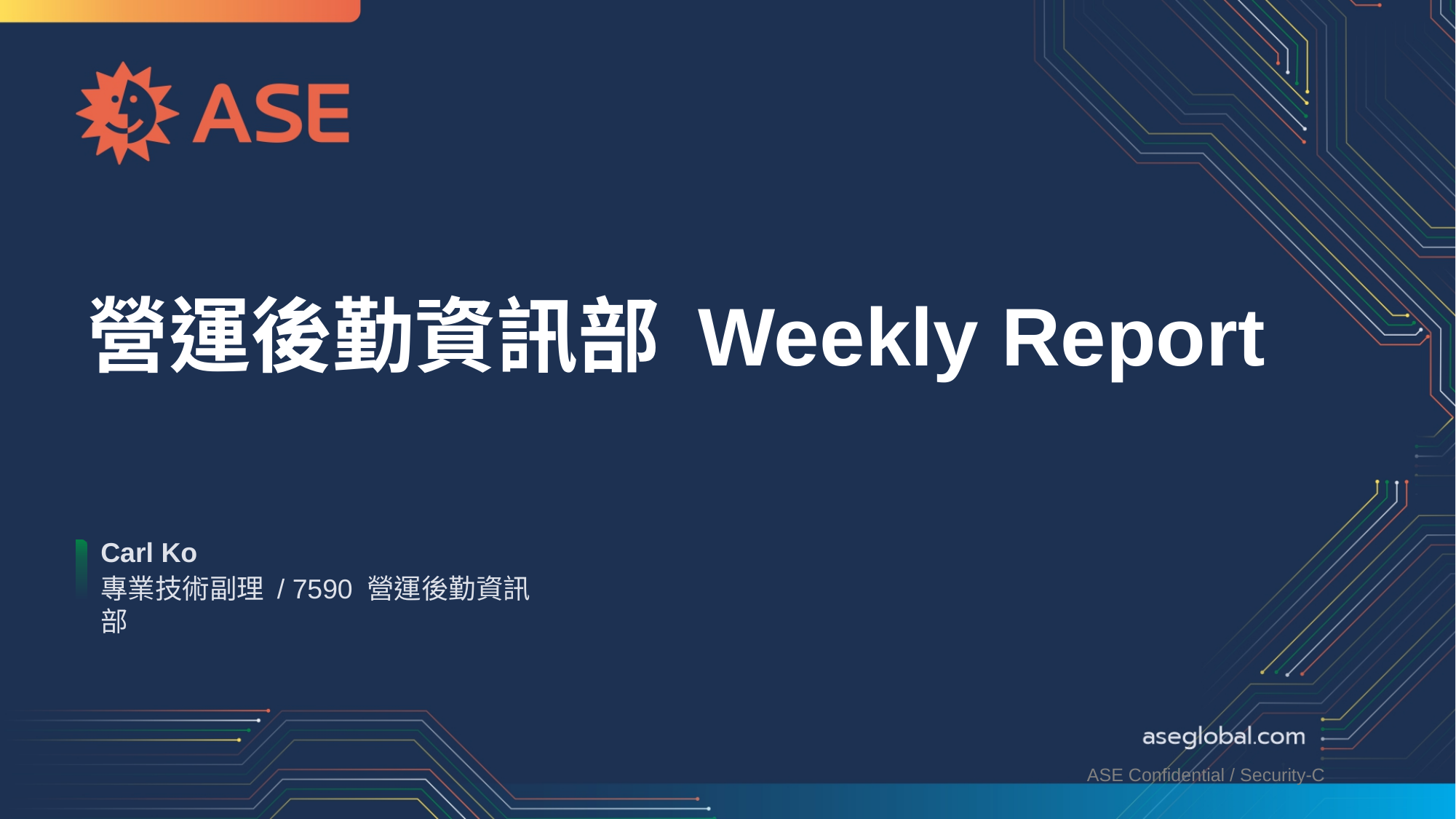

# 營運後勤資訊部 Weekly Report
Carl Ko
專業技術副理 / 7590 營運後勤資訊部